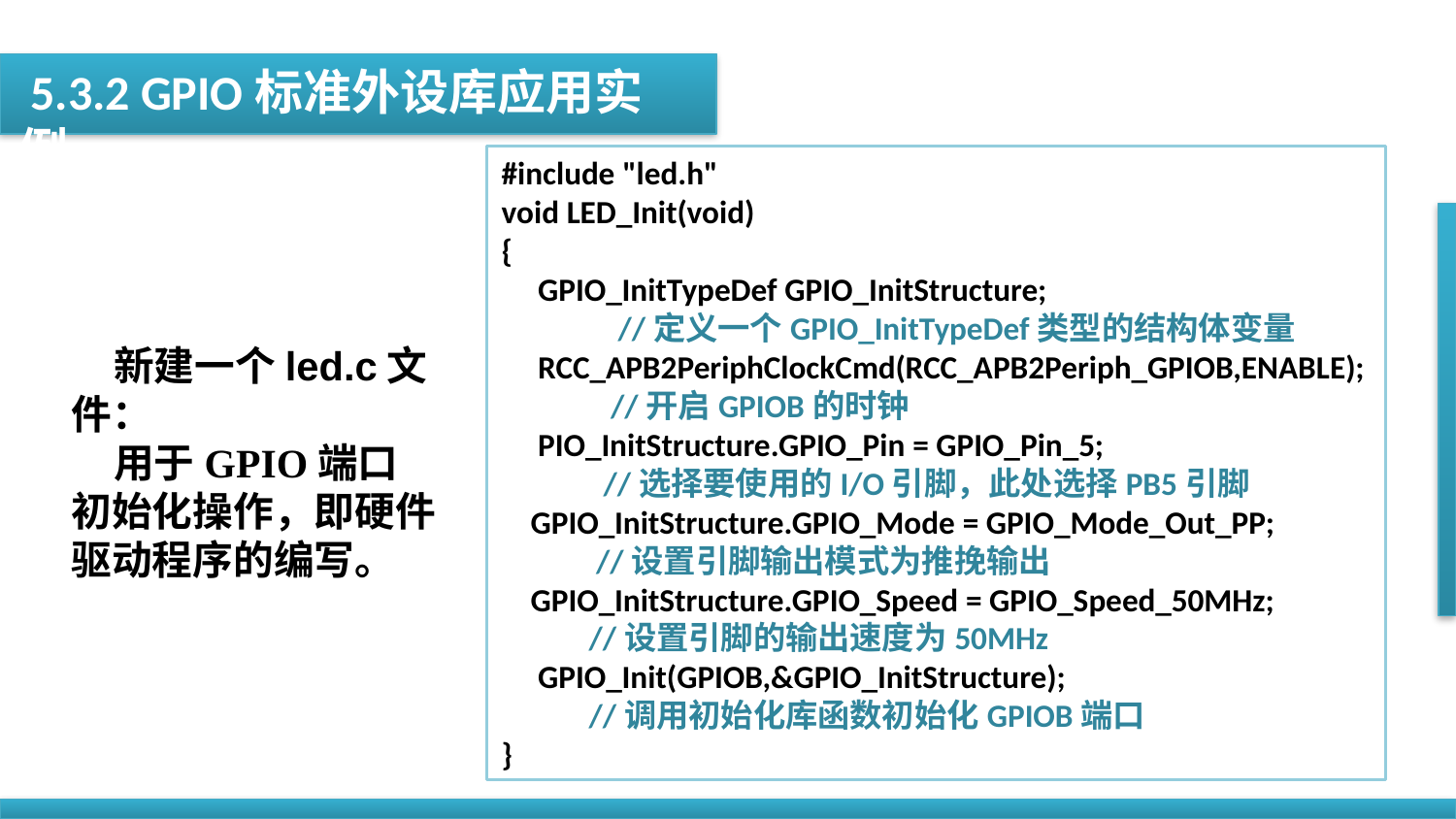

5.3.2 GPIO标准外设库应用实例
#include "led.h"
void LED_Init(void)
{
     GPIO_InitTypeDef GPIO_InitStructure;
                //定义一个GPIO_InitTypeDef类型的结构体变量
     RCC_APB2PeriphClockCmd(RCC_APB2Periph_GPIOB,ENABLE);
               //开启GPIOB的时钟
     PIO_InitStructure.GPIO_Pin = GPIO_Pin_5;
              //选择要使用的I/O引脚，此处选择PB5引脚
    GPIO_InitStructure.GPIO_Mode = GPIO_Mode_Out_PP;
             //设置引脚输出模式为推挽输出
    GPIO_InitStructure.GPIO_Speed = GPIO_Speed_50MHz;
            //设置引脚的输出速度为50MHz
     GPIO_Init(GPIOB,&GPIO_InitStructure);
            //调用初始化库函数初始化GPIOB端口
}
新建一个led.c文件：
用于GPIO端口初始化操作，即硬件驱动程序的编写。